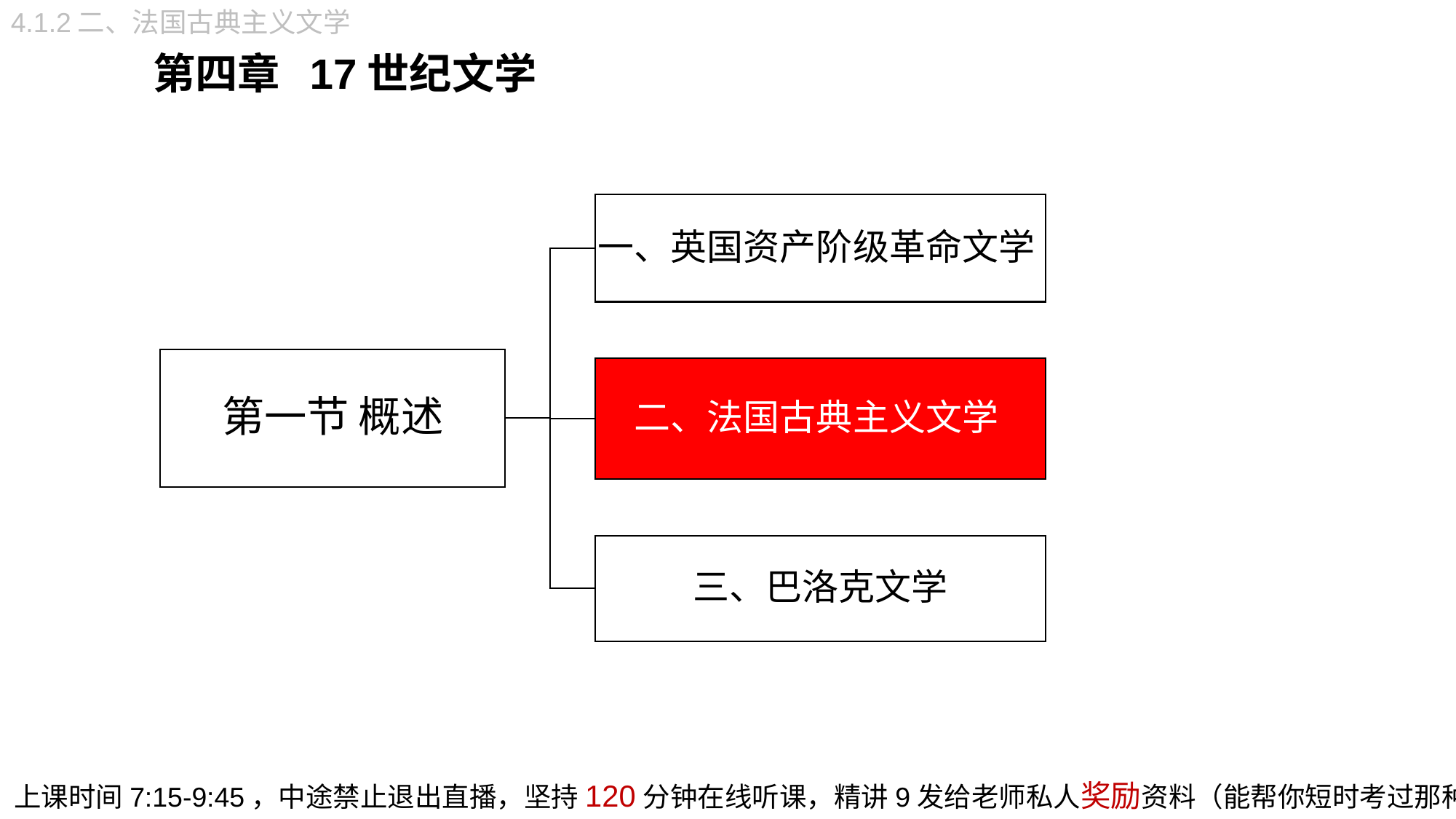

4.1.2二、法国古典主义文学
第四章  17世纪文学
第一节 概述
一、英国资产阶级革命文学
二、法国古典主义文学
三、巴洛克文学